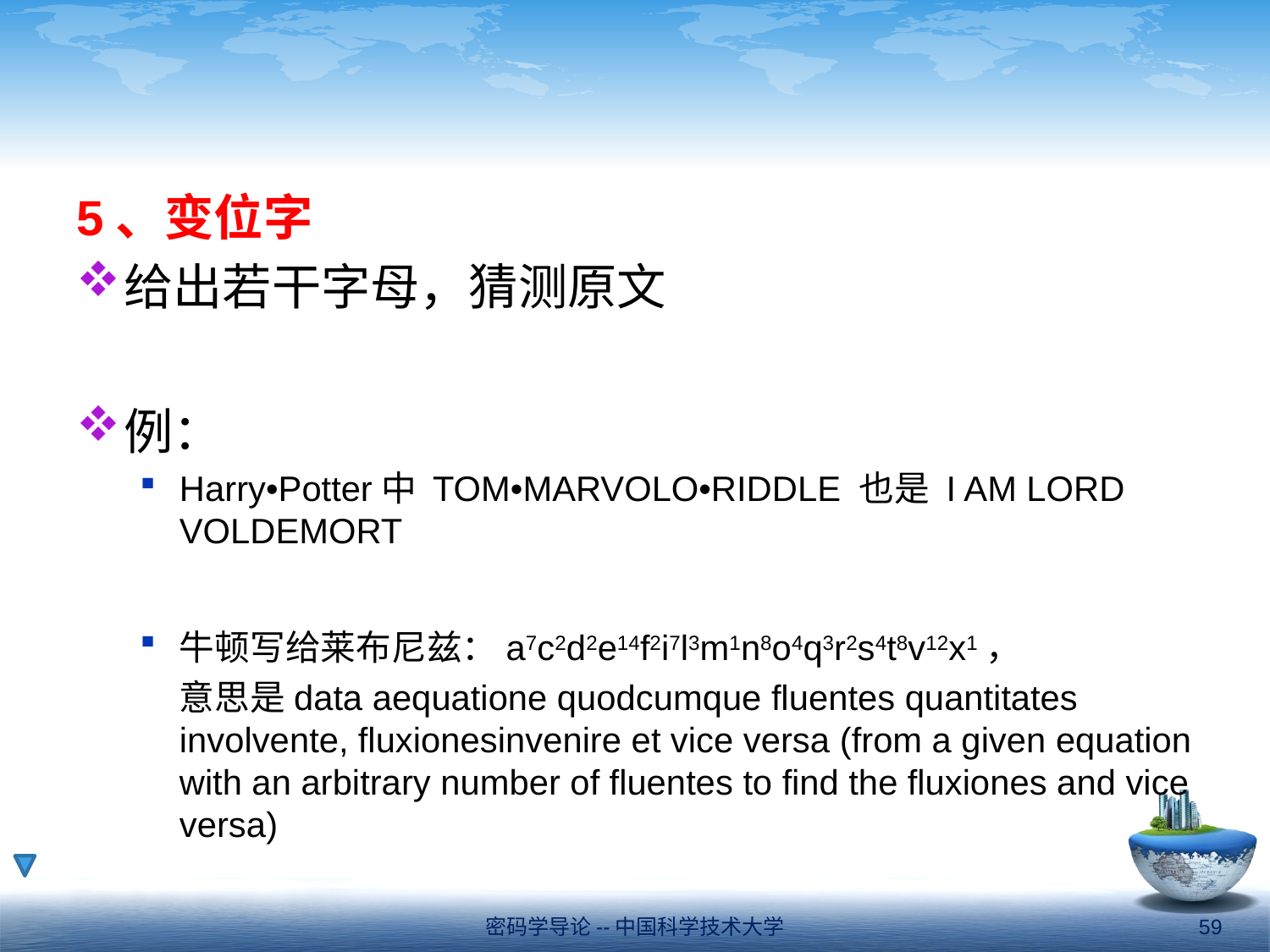

#
5、变位字
给出若干字母，猜测原文

例：
Harry•Potter中 TOM•MARVOLO•RIDDLE 也是 I AM LORD VOLDEMORT

牛顿写给莱布尼兹：a7c2d2e14f2i7l3m1n8o4q3r2s4t8v12x1，
	意思是data aequatione quodcumque fluentes quantitates involvente, fluxionesinvenire et vice versa (from a given equation with an arbitrary number of fluentes to find the fluxiones and vice versa)

密码学导论--中国科学技术大学
59